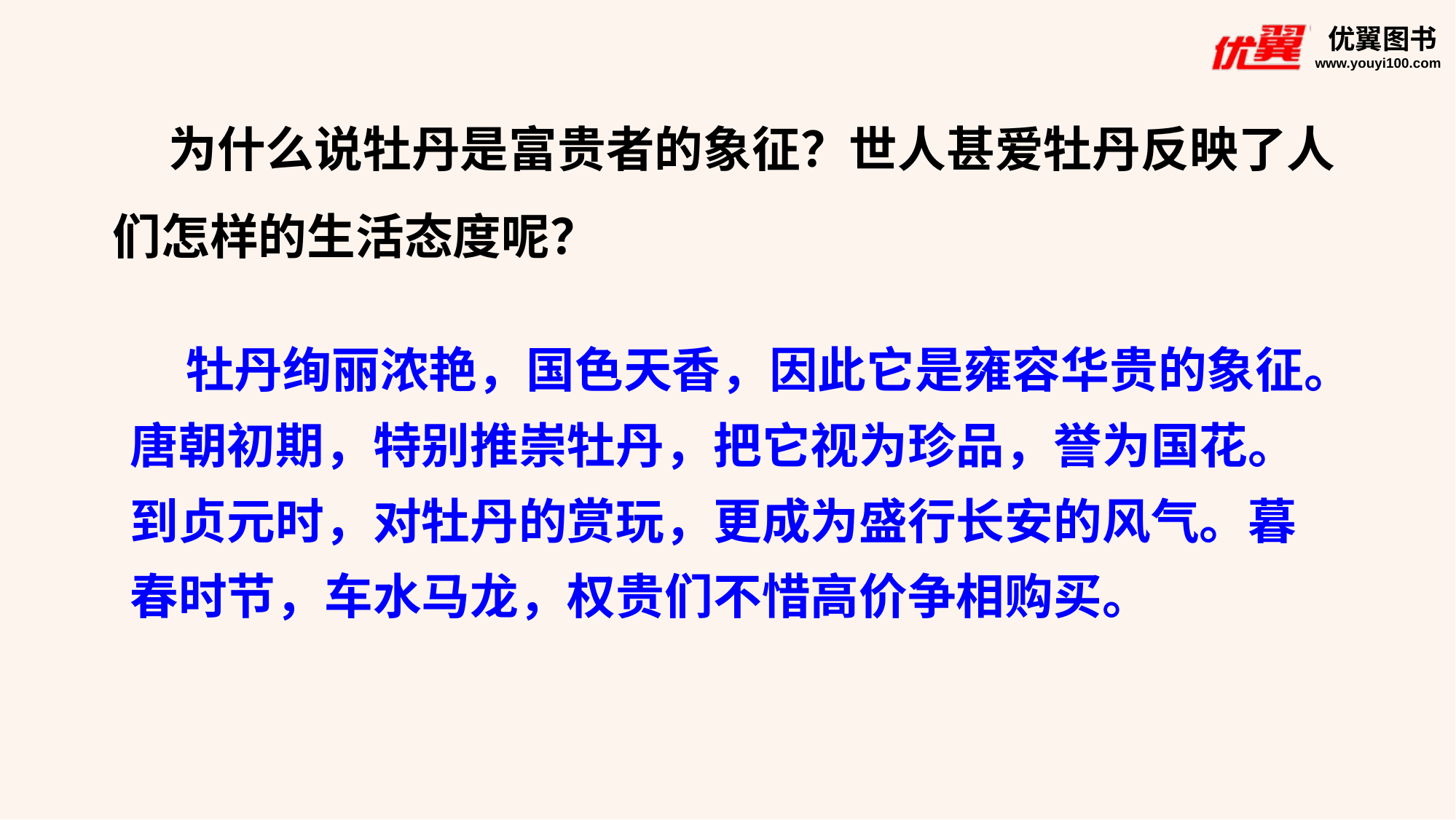

为什么说牡丹是富贵者的象征？世人甚爱牡丹反映了人们怎样的生活态度呢？
    牡丹绚丽浓艳，国色天香，因此它是雍容华贵的象征。唐朝初期，特别推崇牡丹，把它视为珍品，誉为国花。到贞元时，对牡丹的赏玩，更成为盛行长安的风气。暮春时节，车水马龙，权贵们不惜高价争相购买。